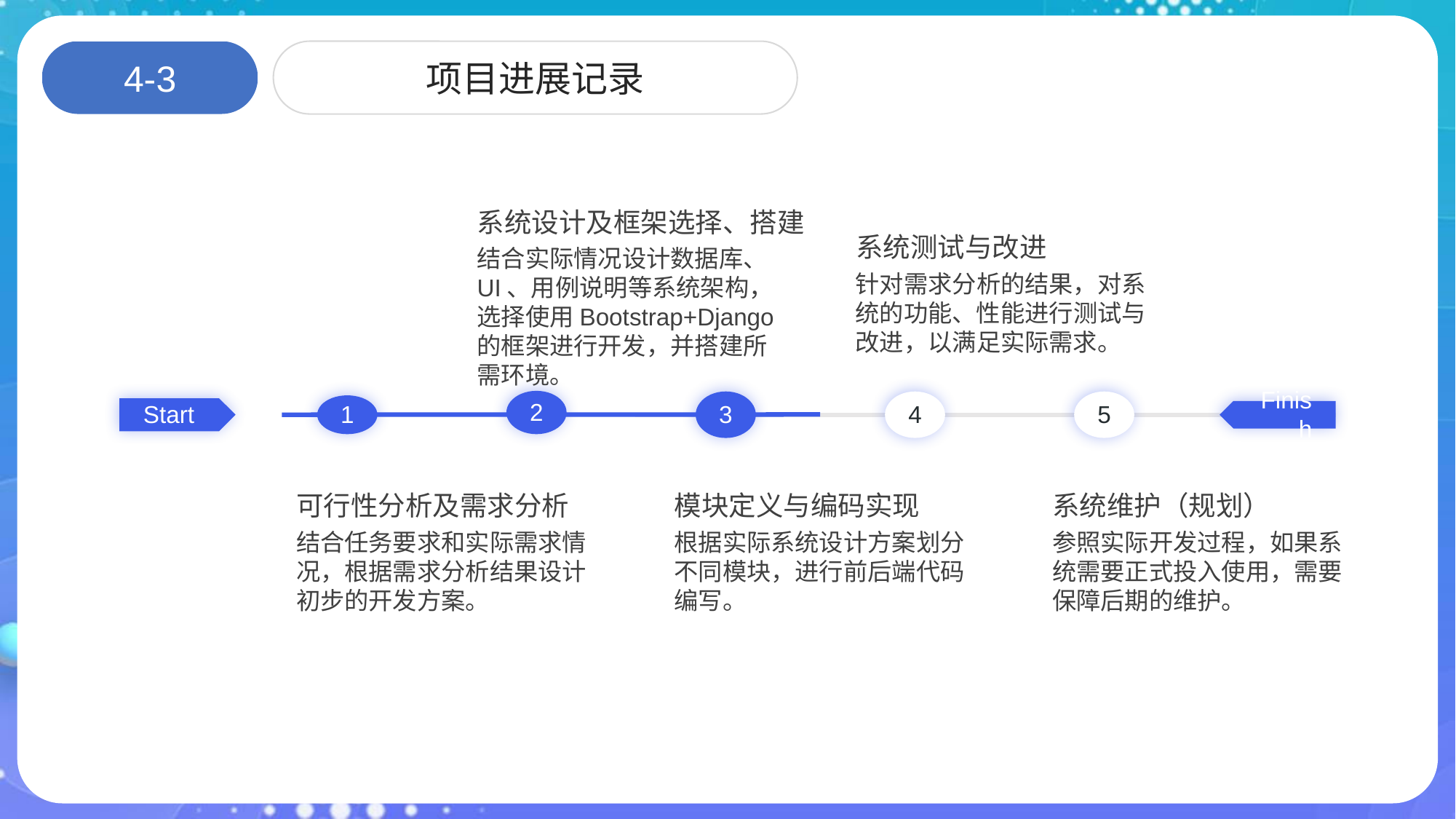

4-3
项目进展记录
系统设计及框架选择、搭建
结合实际情况设计数据库、UI、用例说明等系统架构，选择使用Bootstrap+Django的框架进行开发，并搭建所需环境。

2
系统测试与改进
针对需求分析的结果，对系统的功能、性能进行测试与改进，以满足实际需求。

4
Finish

3
模块定义与编码实现
根据实际系统设计方案划分不同模块，进行前后端代码编写。

5
系统维护（规划）
参照实际开发过程，如果系统需要正式投入使用，需要保障后期的维护。
Start

1
可行性分析及需求分析
结合任务要求和实际需求情况，根据需求分析结果设计初步的开发方案。